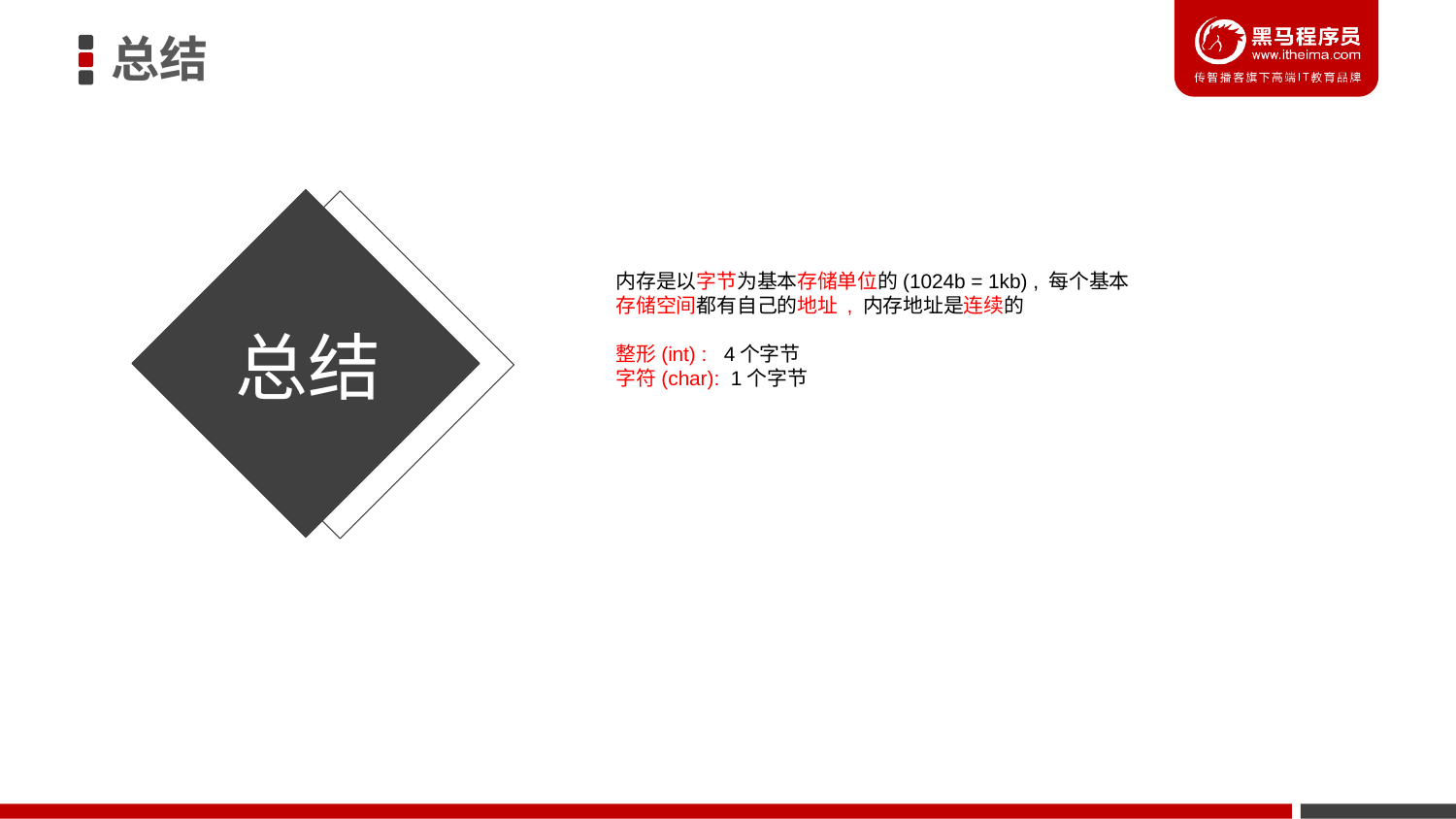

总结

内存是以字节为基本存储单位的(1024b = 1kb) , 每个基本
存储空间都有自己的地址 , 内存地址是连续的

整形(int) :   4个字节
字符(char):  1个字节

总结